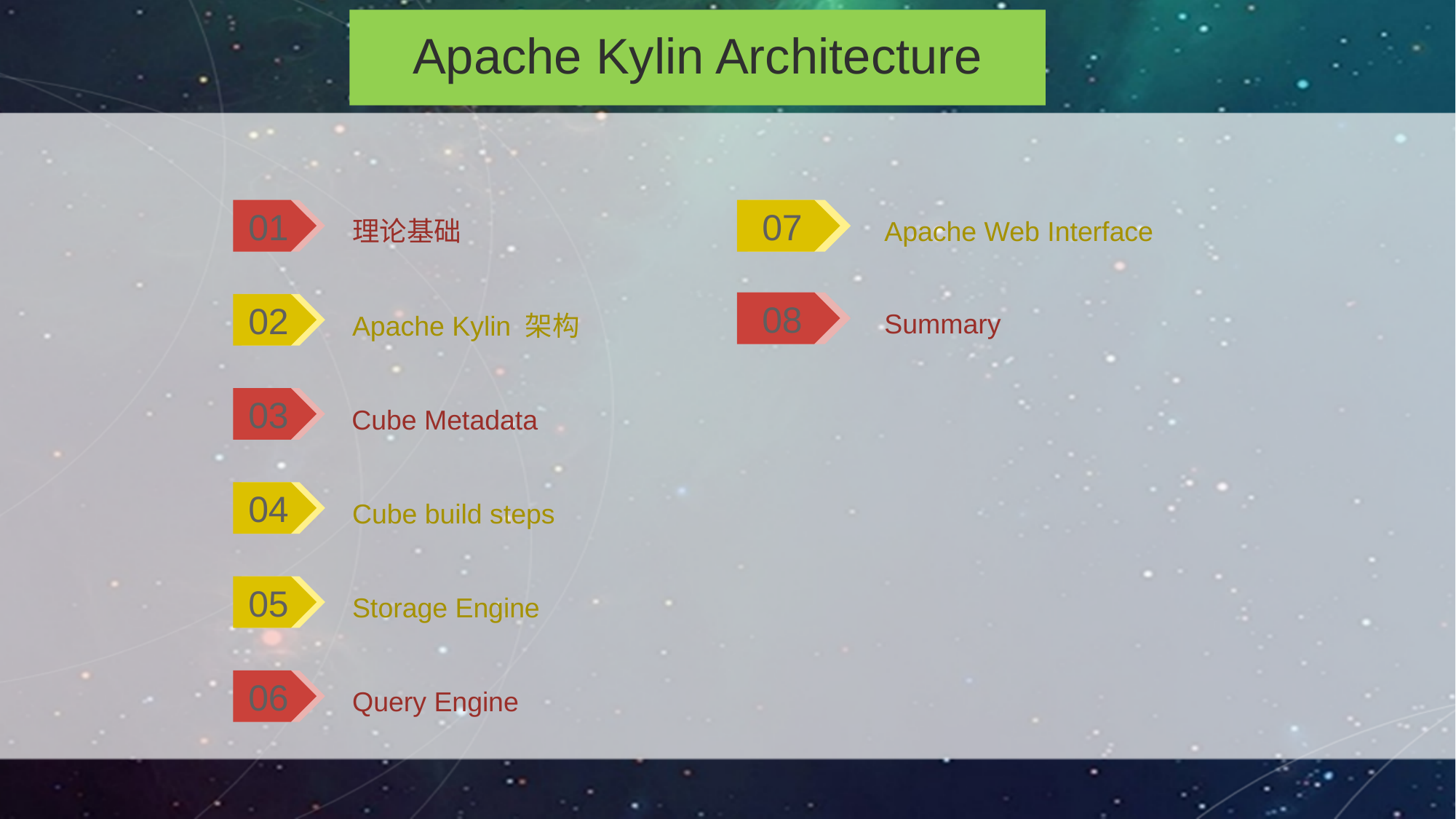

Apache Kylin Architecture
理论基础
01

Apache Web Interface
07

Summary
08

Apache Kylin 架构
02

  Cube Metadata
03

Cube build steps
04

Storage Engine
05

Query Engine
06